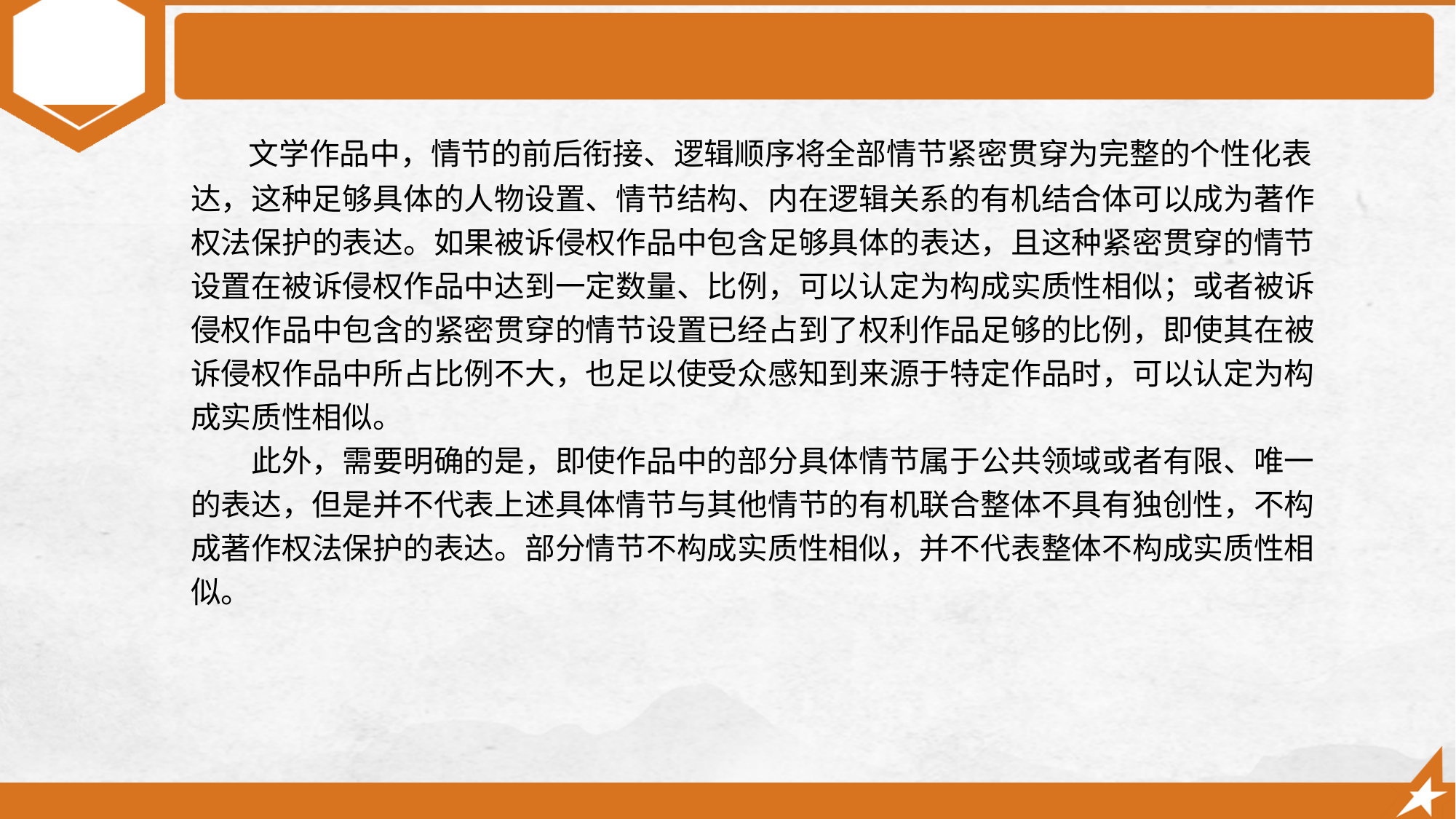

文学作品中，情节的前后衔接、逻辑顺序将全部情节紧密贯穿为完整的个性化表达，这种足够具体的人物设置、情节结构、内在逻辑关系的有机结合体可以成为著作权法保护的表达。如果被诉侵权作品中包含足够具体的表达，且这种紧密贯穿的情节设置在被诉侵权作品中达到一定数量、比例，可以认定为构成实质性相似；或者被诉侵权作品中包含的紧密贯穿的情节设置已经占到了权利作品足够的比例，即使其在被诉侵权作品中所占比例不大，也足以使受众感知到来源于特定作品时，可以认定为构成实质性相似。
　　此外，需要明确的是，即使作品中的部分具体情节属于公共领域或者有限、唯一的表达，但是并不代表上述具体情节与其他情节的有机联合整体不具有独创性，不构成著作权法保护的表达。部分情节不构成实质性相似，并不代表整体不构成实质性相似。